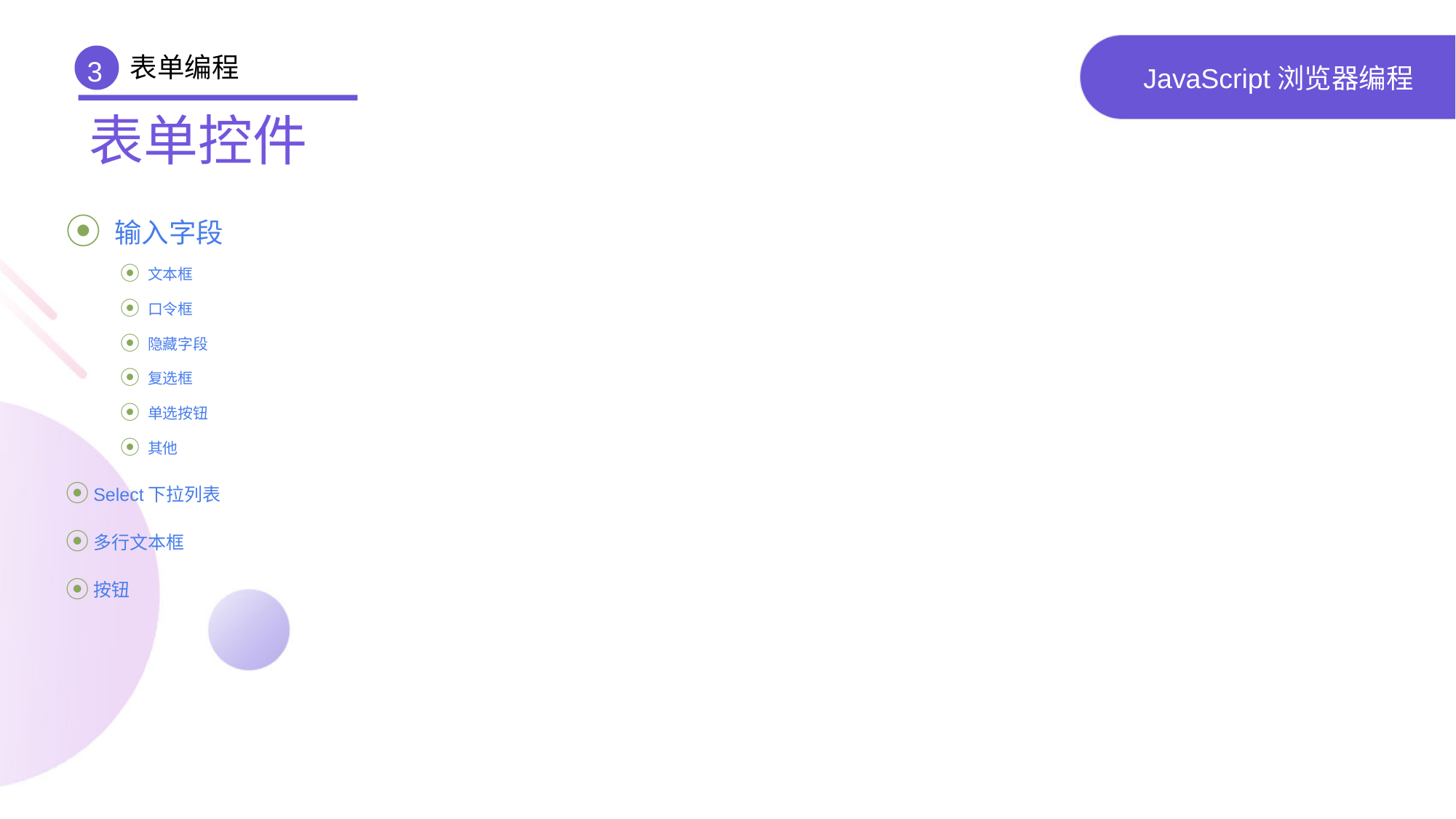

表单编程
3
# JavaScript浏览器编程
表单控件
 输入字段
文本框
口令框
隐藏字段
复选框
单选按钮
其他
Select下拉列表
多行文本框
按钮